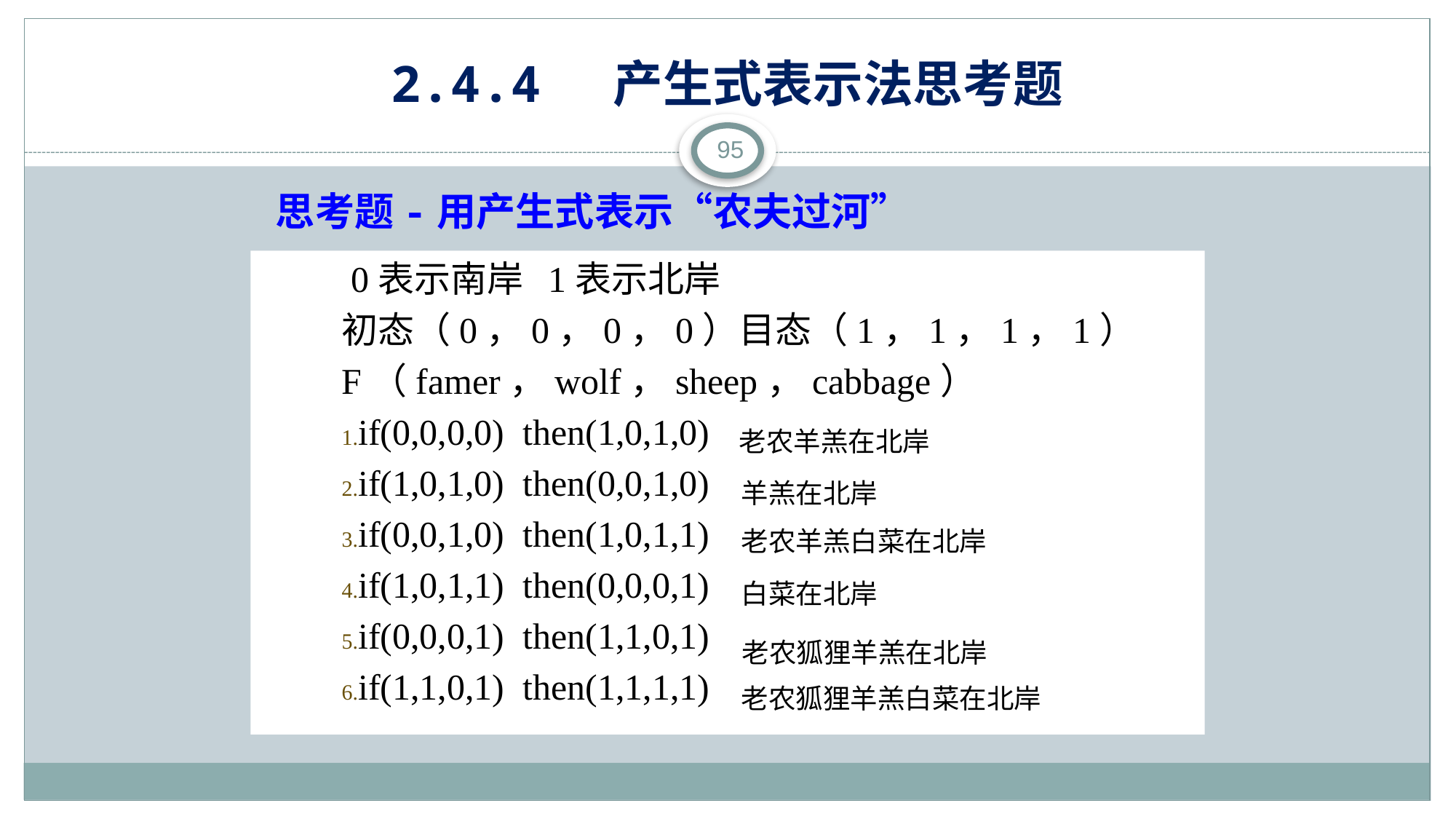

# 2.4.4  产生式表示法思考题
95
思考题-用产生式表示“农夫过河”
 0表示南岸  1表示北岸
初态（0，0，0，0）目态（1，1，1，1）
F（famer，wolf，sheep，cabbage）
if(0,0,0,0)  then(1,0,1,0)
if(1,0,1,0)  then(0,0,1,0)
if(0,0,1,0)  then(1,0,1,1)
if(1,0,1,1)  then(0,0,0,1)
if(0,0,0,1)  then(1,1,0,1)
if(1,1,0,1)  then(1,1,1,1)
老农羊羔在北岸
羊羔在北岸
老农羊羔白菜在北岸
白菜在北岸
老农狐狸羊羔在北岸
老农狐狸羊羔白菜在北岸